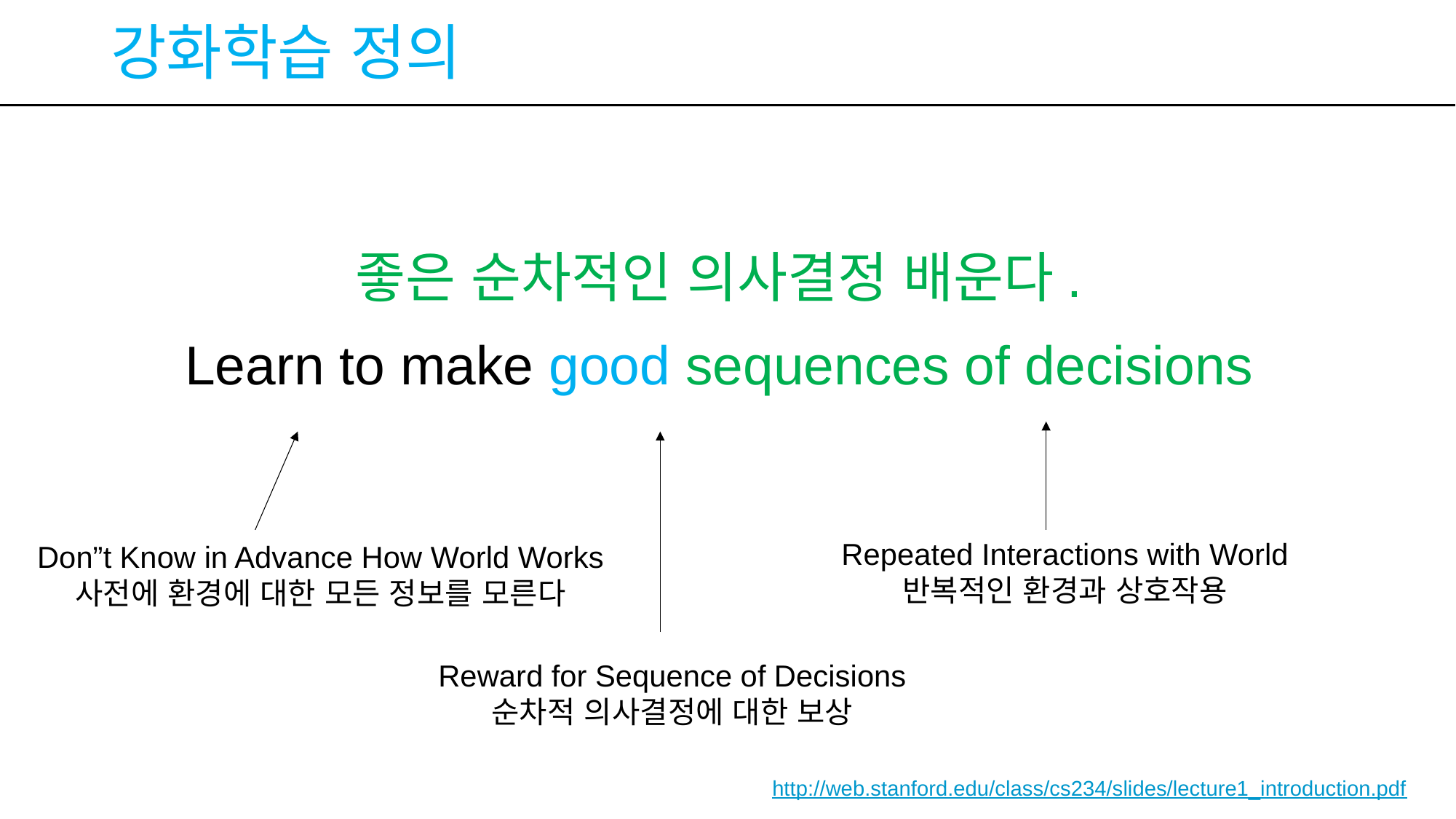

# 강화학습 정의
좋은 순차적인 의사결정 배운다.
Learn to make good sequences of decisions
Repeated Interactions with World
반복적인 환경과 상호작용
Don”t Know in Advance How World Works
사전에 환경에 대한 모든 정보를 모른다
Reward for Sequence of Decisions
순차적 의사결정에 대한 보상
http://web.stanford.edu/class/cs234/slides/lecture1_introduction.pdf